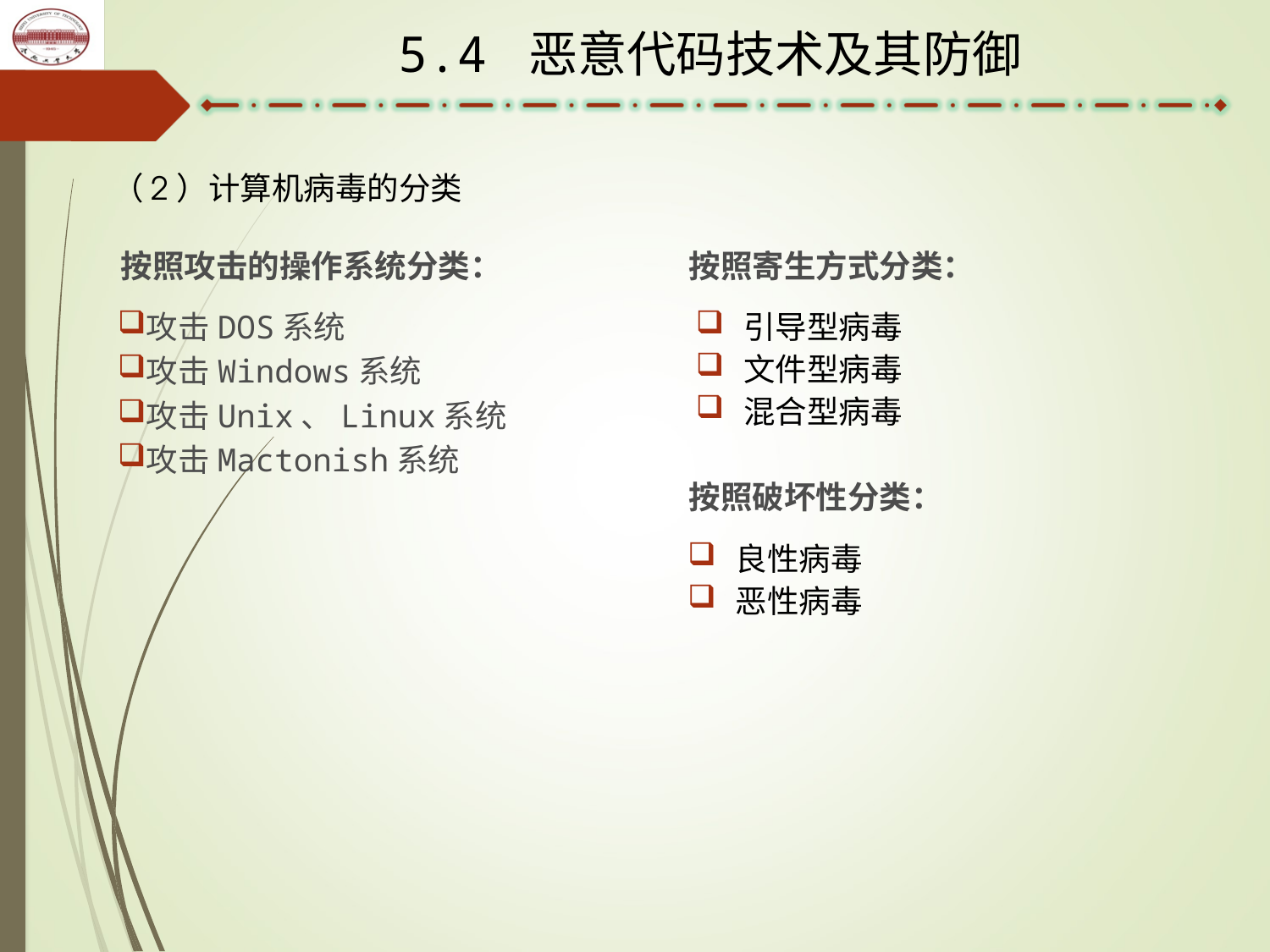

5.4 恶意代码技术及其防御
（2）计算机病毒的分类
按照攻击的操作系统分类：
按照寄生方式分类：
攻击DOS系统
攻击Windows系统
攻击Unix、Linux系统
攻击Mactonish系统
引导型病毒
文件型病毒
混合型病毒
按照破坏性分类：
良性病毒
恶性病毒